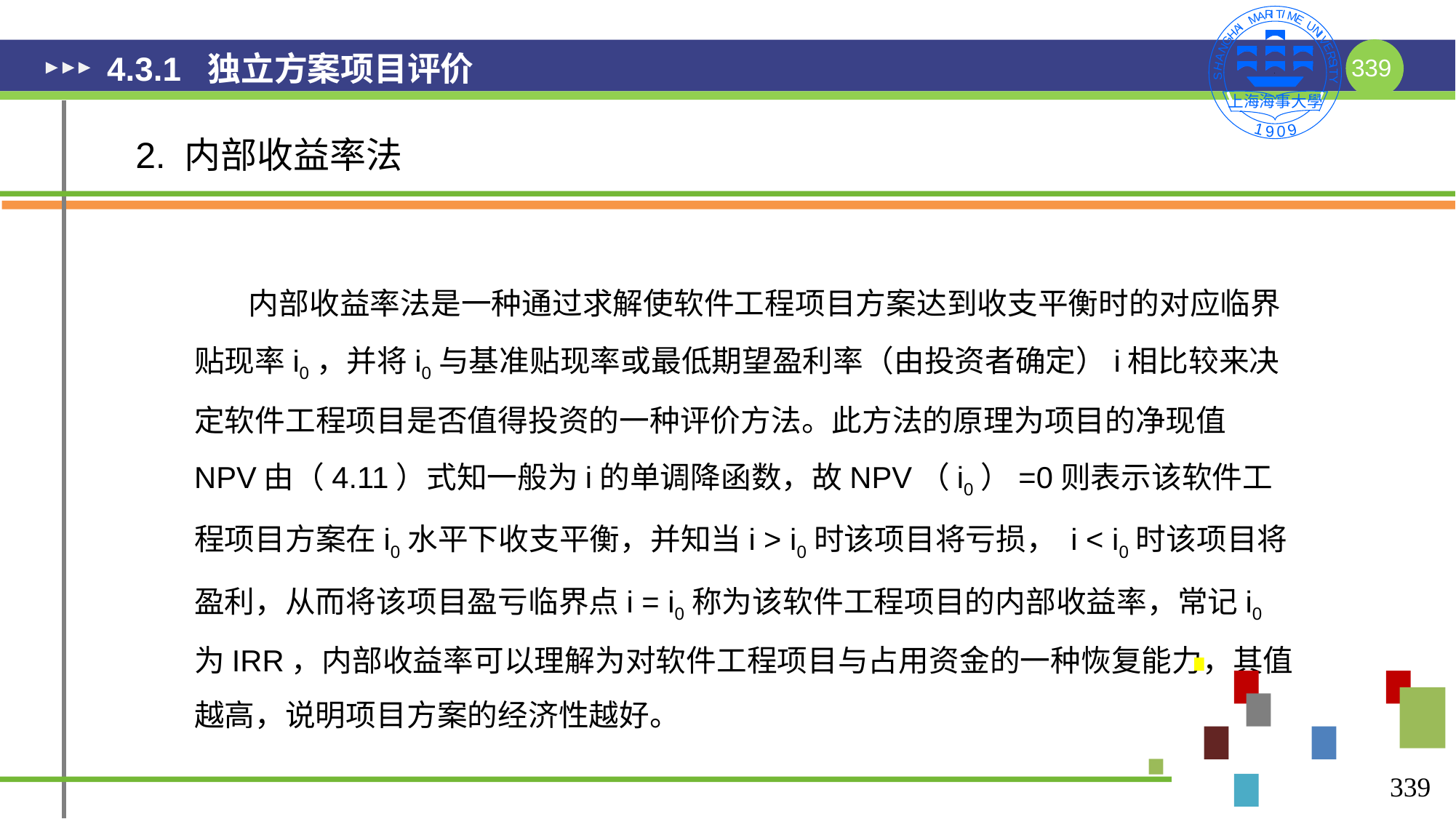

# 4.3.1  独立方案项目评价
2. 内部收益率法

       内部收益率法是一种通过求解使软件工程项目方案达到收支平衡时的对应临界贴现率i0，并将i0与基准贴现率或最低期望盈利率（由投资者确定）i相比较来决定软件工程项目是否值得投资的一种评价方法。此方法的原理为项目的净现值NPV由（4.11）式知一般为i的单调降函数，故NPV（i0）=0则表示该软件工程项目方案在i0水平下收支平衡，并知当i > i0时该项目将亏损， i < i0时该项目将盈利，从而将该项目盈亏临界点i = i0称为该软件工程项目的内部收益率，常记i0为IRR，内部收益率可以理解为对软件工程项目与占用资金的一种恢复能力，其值越高，说明项目方案的经济性越好。

339

339